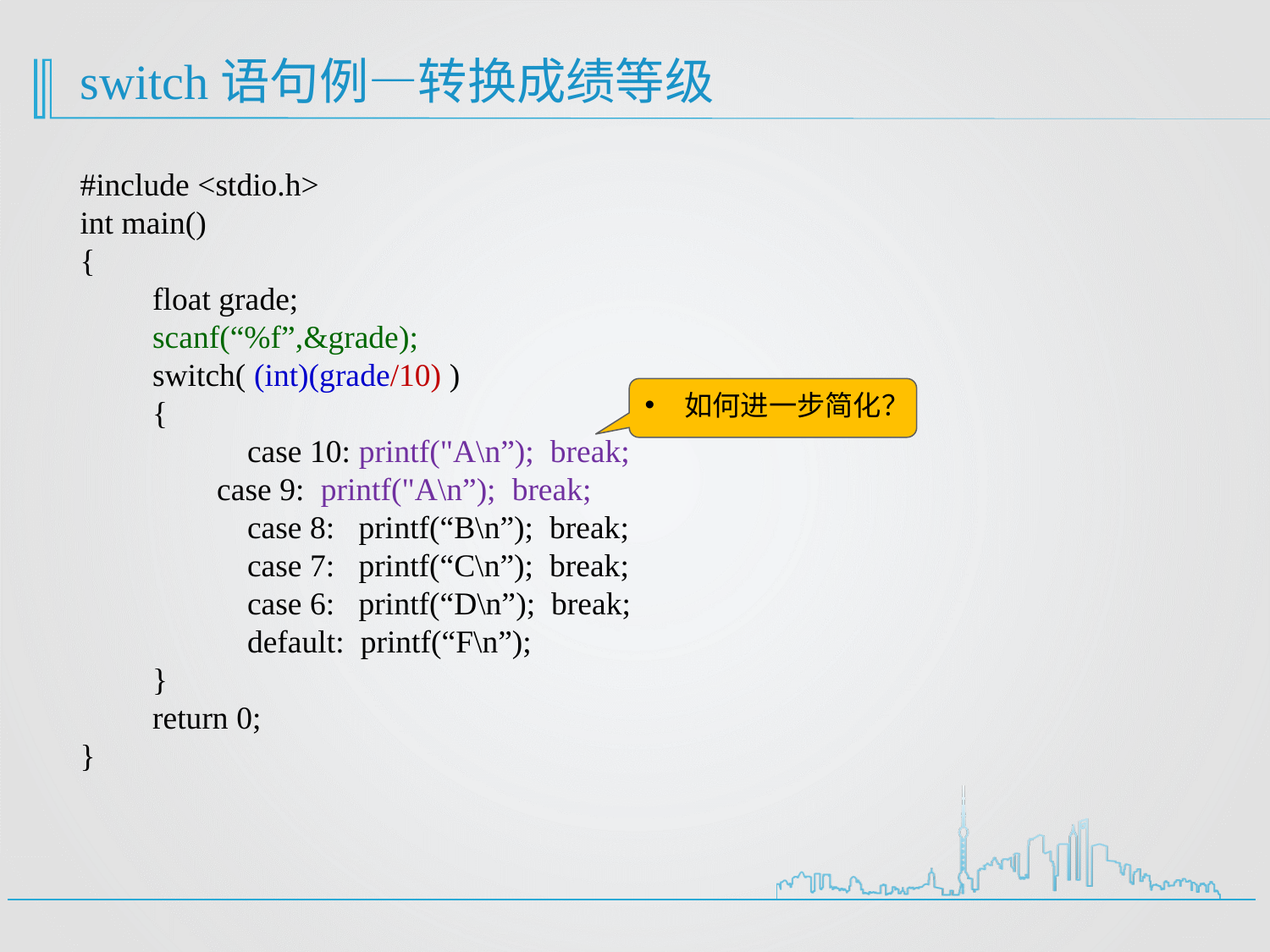

# switch语句例—转换成绩等级
#include <stdio.h>
int main()
{
         float grade;
         scanf(“%f”,&grade);
         switch( (int)(grade/10) )
         {
	     case 10: printf("A\n”);  break;
                 case 9:  printf("A\n”);  break;
	     case 8:   printf(“B\n”);  break;
	     case 7:   printf(“C\n”);  break;
	     case 6:   printf(“D\n”);  break;
	     default:  printf(“F\n”);
         }
         return 0;
}

如何进一步简化？